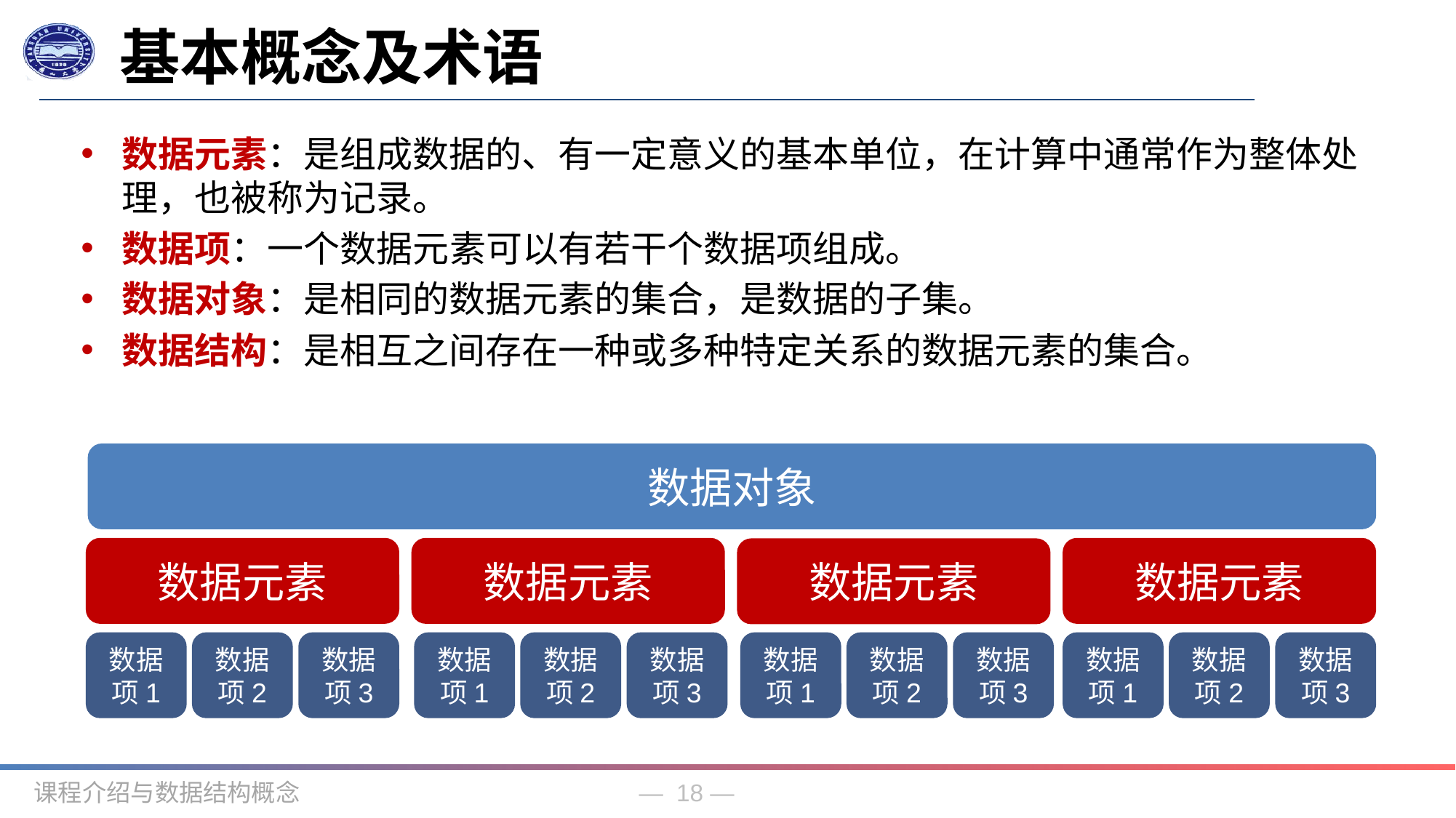

基本概念及术语
数据元素：是组成数据的、有一定意义的基本单位，在计算中通常作为整体处理，也被称为记录。
数据项：一个数据元素可以有若干个数据项组成。
数据对象：是相同的数据元素的集合，是数据的子集。
数据结构：是相互之间存在一种或多种特定关系的数据元素的集合。
数据对象
数据元素
数据元素
数据元素
数据元素
数据
项1
数据项2
数据项3
数据
项1
数据项2
数据项3
数据
项1
数据项2
数据项3
数据
项1
数据项2
数据项3